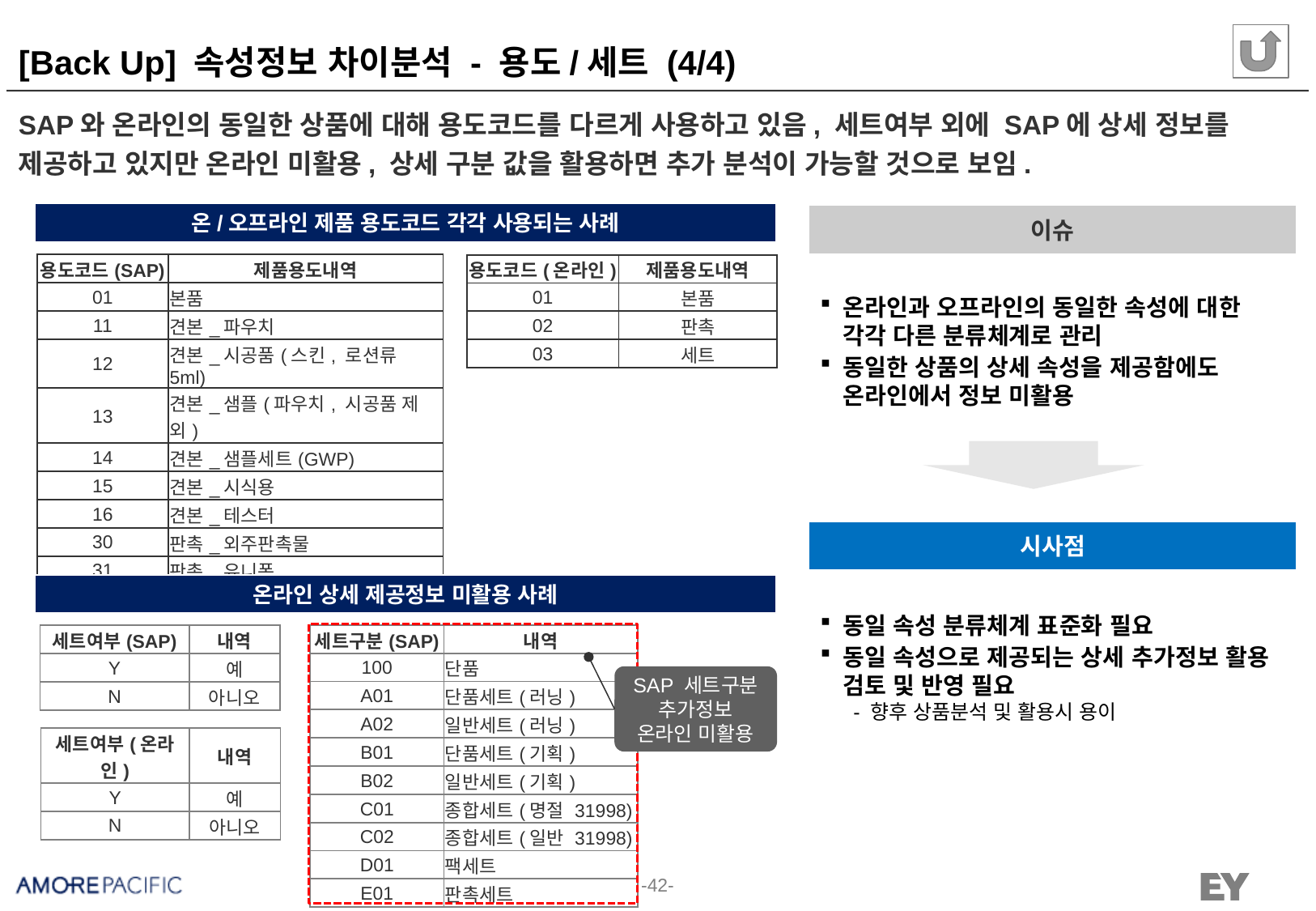

# [Back Up] 속성정보 차이분석 - 용도/세트 (4/4)

SAP와 온라인의 동일한 상품에 대해 용도코드를 다르게 사용하고 있음, 세트여부 외에 SAP에 상세 정보를 제공하고 있지만 온라인 미활용, 상세 구분 값을 활용하면 추가 분석이 가능할 것으로 보임.
온/오프라인 제품 용도코드 각각 사용되는 사례
이슈
| 용도코드(SAP) | 제품용도내역 |
| --- | --- |
| 01 | 본품 |
| 11 | 견본\_파우치 |
| 12 | 견본\_시공품(스킨, 로션류 5ml) |
| 13 | 견본\_샘플(파우치, 시공품 제외) |
| 14 | 견본\_샘플세트(GWP) |
| 15 | 견본\_시식용 |
| 16 | 견본\_테스터 |
| 30 | 판촉\_외주판촉물 |
| 31 | 판촉\_유니폼 |
| 32 | 판촉\_매장소모품 |
| 용도코드(온라인) | 제품용도내역 |
| --- | --- |
| 01 | 본품 |
| 02 | 판촉 |
| 03 | 세트 |
온라인과 오프라인의 동일한 속성에 대한 각각 다른 분류체계로 관리
동일한 상품의 상세 속성을 제공함에도 온라인에서 정보 미활용

시사점
동일 속성 분류체계 표준화 필요
동일 속성으로 제공되는 상세 추가정보 활용 검토 및 반영 필요
 - 향후 상품분석 및 활용시 용이
온라인 상세 제공정보 미활용 사례

| 세트구분(SAP) | 내역 |
| --- | --- |
| 100 | 단품 |
| A01 | 단품세트(러닝) |
| A02 | 일반세트(러닝) |
| B01 | 단품세트(기획) |
| B02 | 일반세트(기획) |
| C01 | 종합세트(명절 31998) |
| C02 | 종합세트(일반 31998) |
| D01 | 팩세트 |
| E01 | 판촉세트 |
| 세트여부(SAP) | 내역 |
| --- | --- |
| Y | 예 |
| N | 아니오 |
SAP 세트구분 추가정보 온라인 미활용
| 세트여부(온라인) | 내역 |
| --- | --- |
| Y | 예 |
| N | 아니오 |